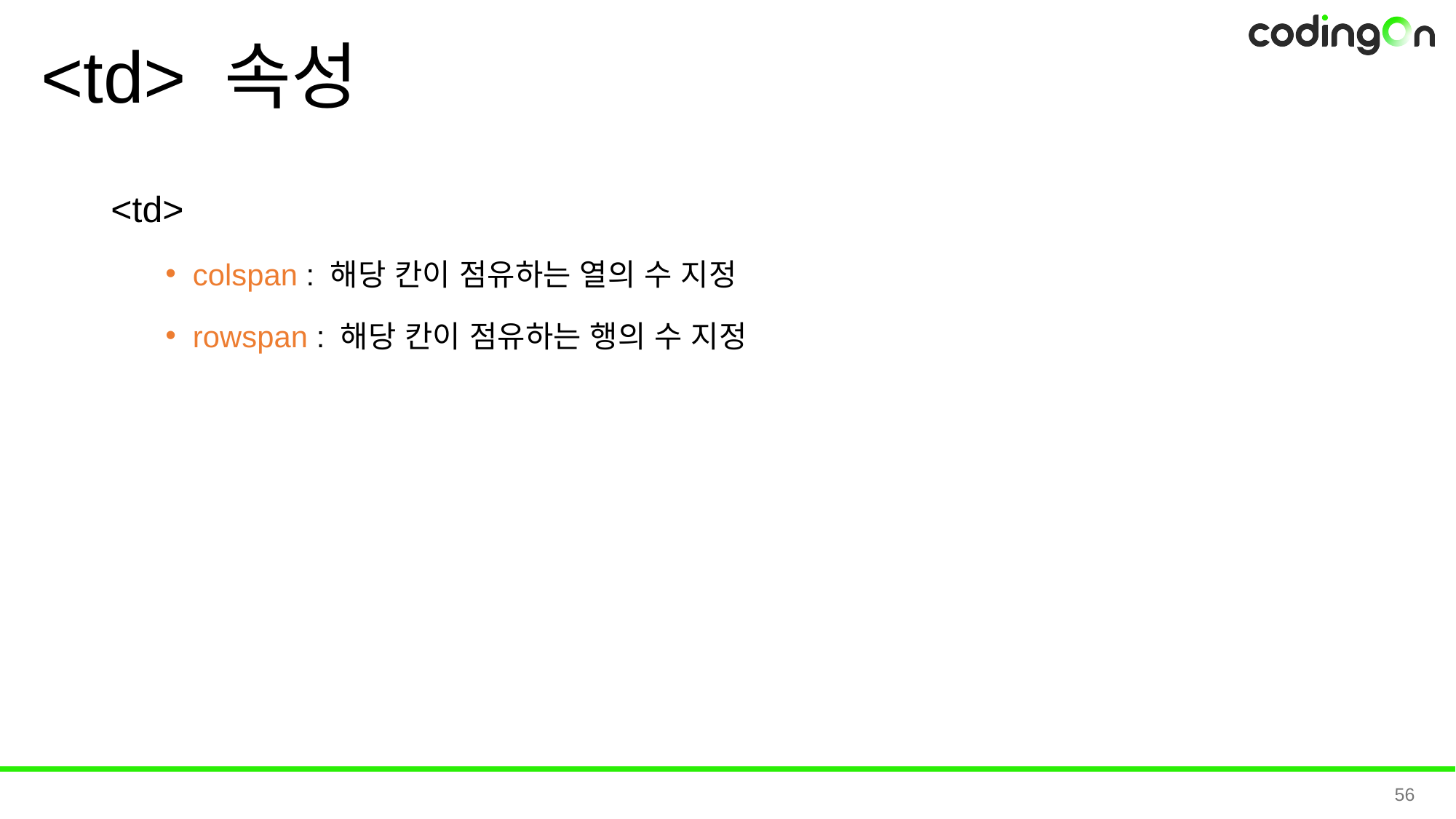

# <td> 속성
<td>
colspan : 해당 칸이 점유하는 열의 수 지정
rowspan : 해당 칸이 점유하는 행의 수 지정

56